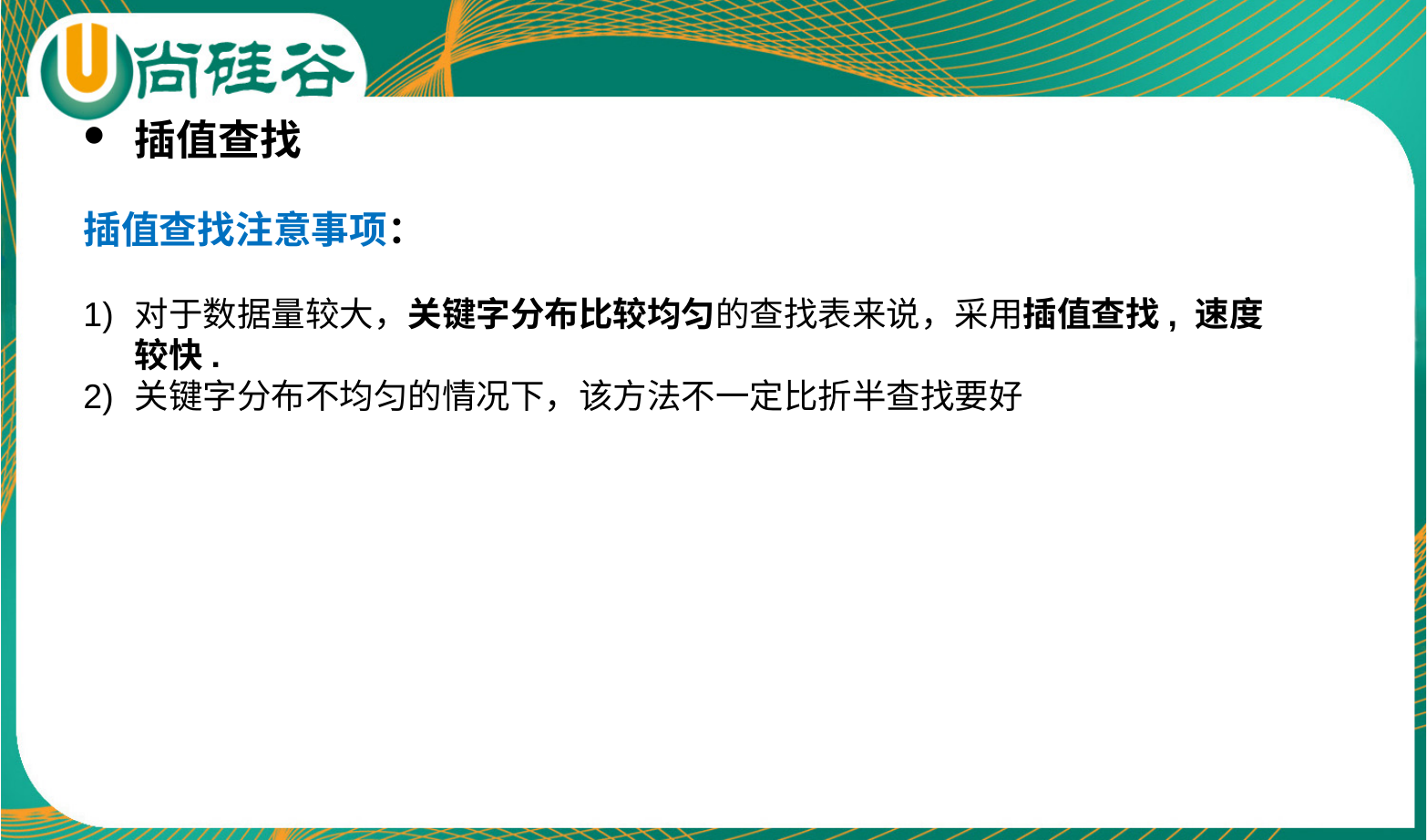

插值查找

插值查找注意事项：

对于数据量较大，关键字分布比较均匀的查找表来说，采用插值查找, 速度较快.
关键字分布不均匀的情况下，该方法不一定比折半查找要好